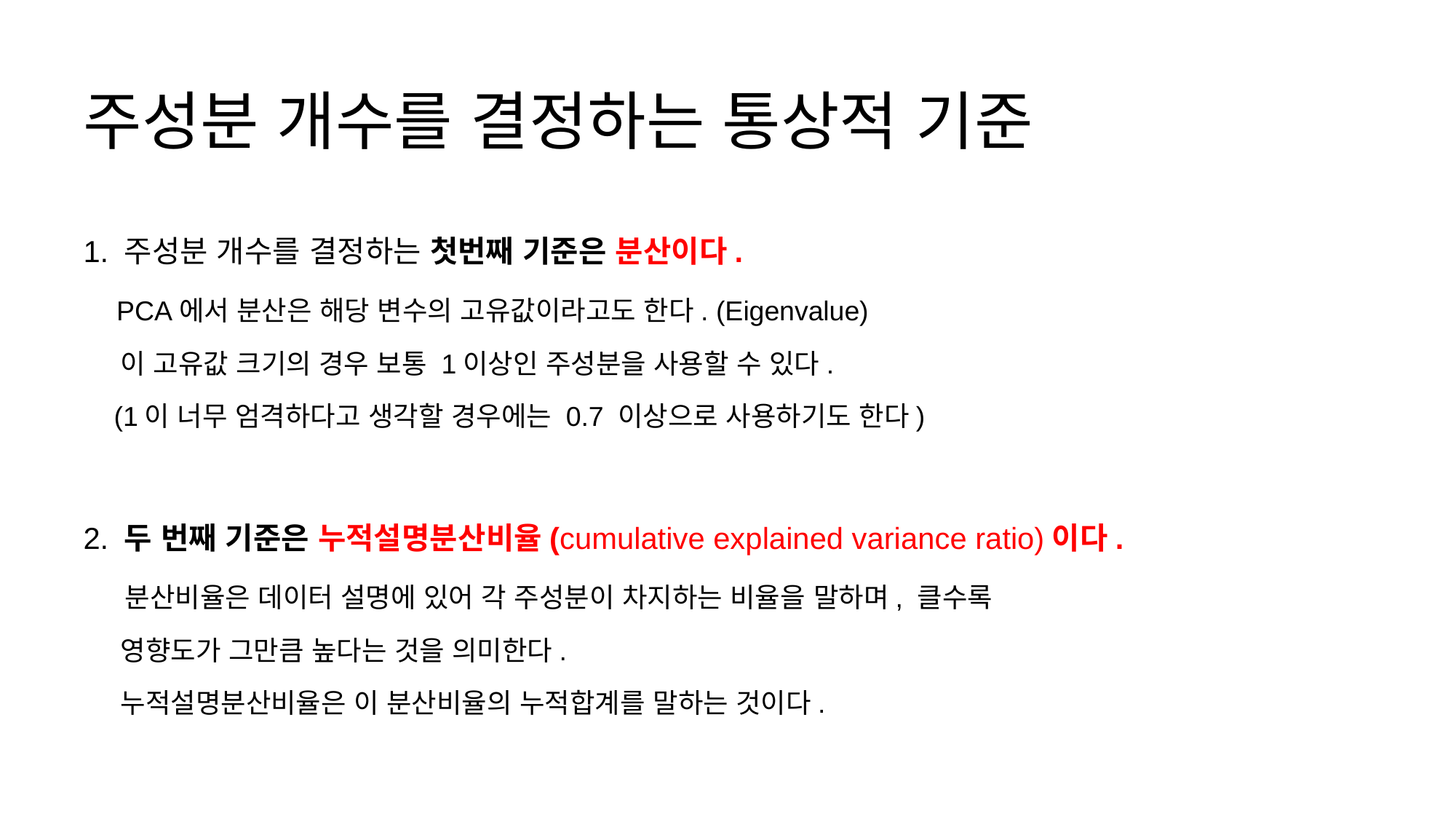

# 주성분 개수를 결정하는 통상적 기준
1. 주성분 개수를 결정하는 첫번째 기준은 분산이다.
    PCA에서 분산은 해당 변수의 고유값이라고도 한다. (Eigenvalue)
    이 고유값 크기의 경우 보통 1이상인 주성분을 사용할 수 있다.
    (1이 너무 엄격하다고 생각할 경우에는 0.7 이상으로 사용하기도 한다)
2. 두 번째 기준은 누적설명분산비율(cumulative explained variance ratio)이다.
    분산비율은 데이터 설명에 있어 각 주성분이 차지하는 비율을 말하며, 클수록
    영향도가 그만큼 높다는 것을 의미한다.
    누적설명분산비율은 이 분산비율의 누적합계를 말하는 것이다.